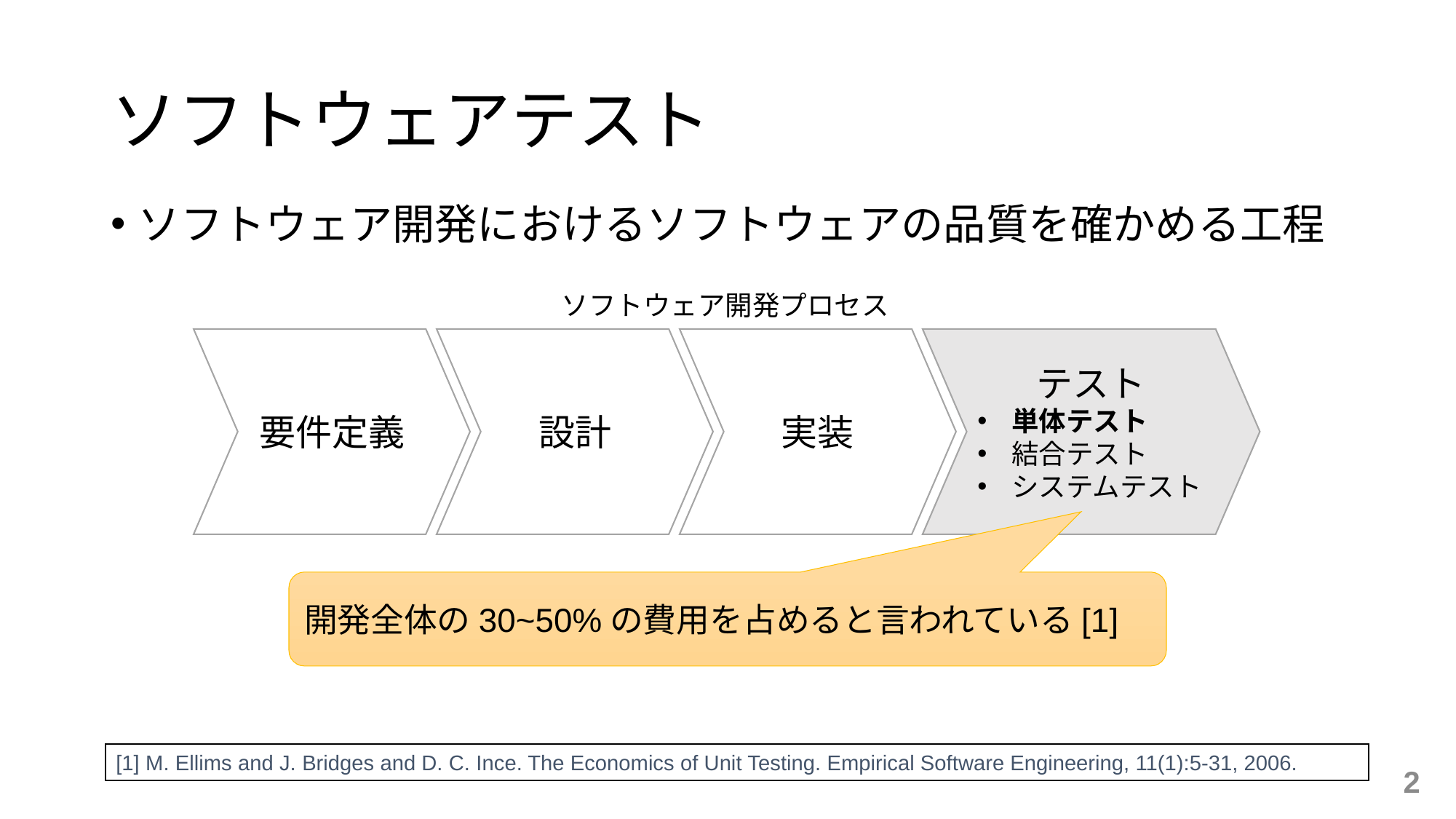

# ソフトウェアテスト
ソフトウェア開発におけるソフトウェアの品質を確かめる工程
ソフトウェア開発プロセス
要件定義
設計
実装
テスト
単体テスト
結合テスト
システムテスト
開発全体の30~50%の費用を占めると言われている[1]
[1] M. Ellims and J. Bridges and D. C. Ince. The Economics of Unit Testing. Empirical Software Engineering, 11(1):5-31, 2006.
2